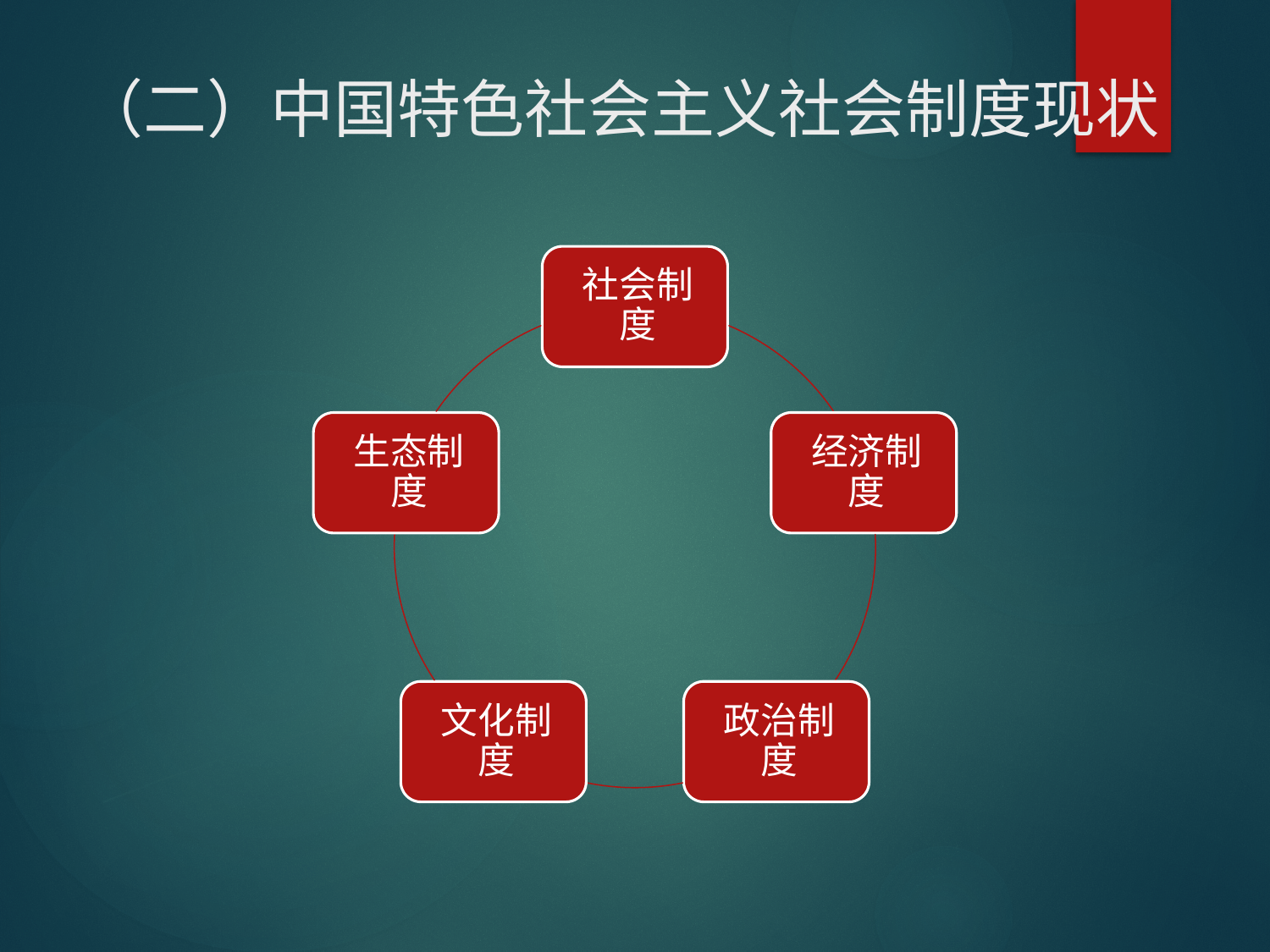

# （二）中国特色社会主义社会制度现状
社会制度
经济制度
政治制度
文化制度
生态制度